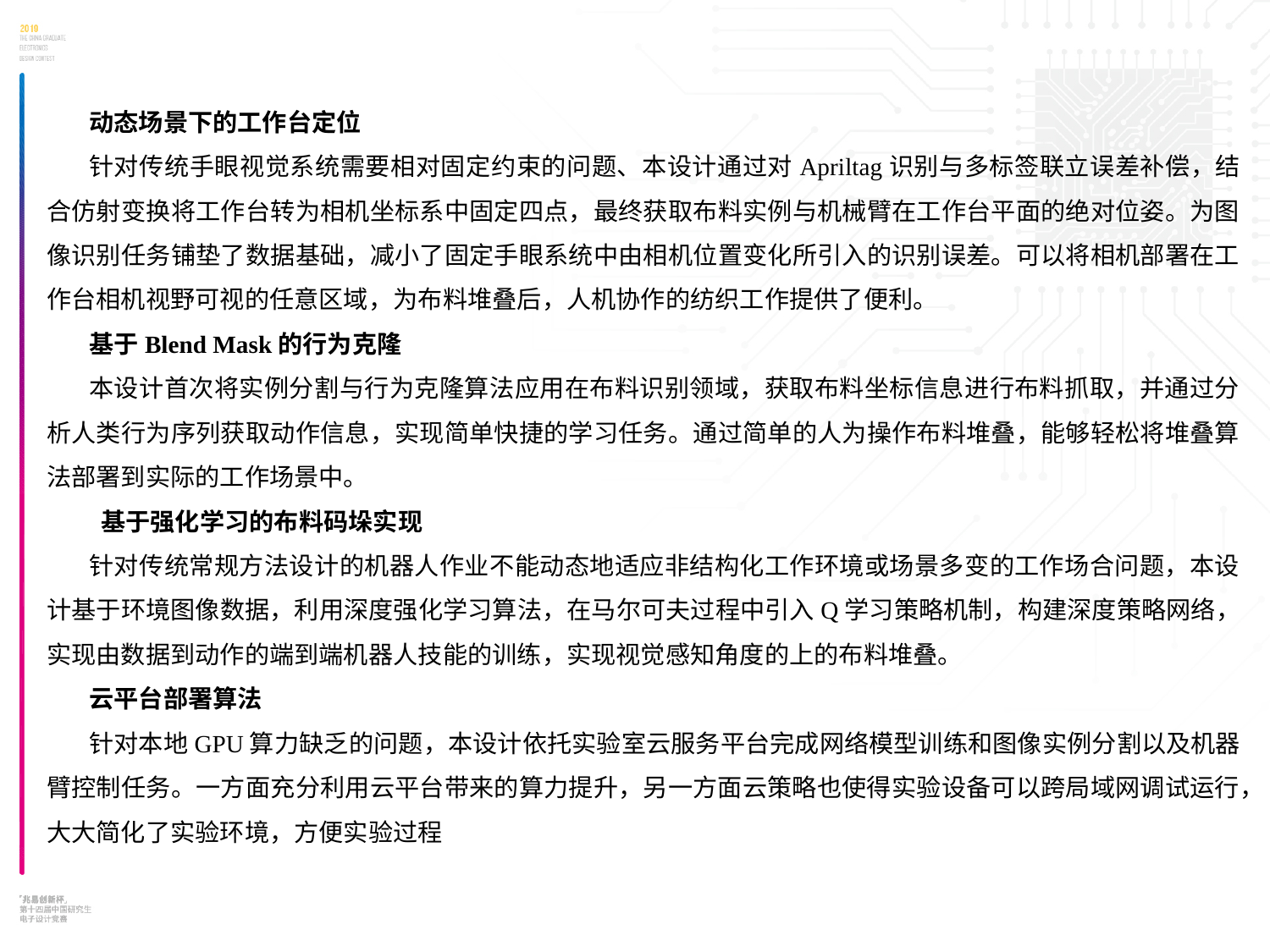

动态场景下的工作台定位
针对传统手眼视觉系统需要相对固定约束的问题、本设计通过对Apriltag识别与多标签联立误差补偿，结合仿射变换将工作台转为相机坐标系中固定四点，最终获取布料实例与机械臂在工作台平面的绝对位姿。为图像识别任务铺垫了数据基础，减小了固定手眼系统中由相机位置变化所引入的识别误差。可以将相机部署在工作台相机视野可视的任意区域，为布料堆叠后，人机协作的纺织工作提供了便利。
基于Blend Mask的行为克隆
本设计首次将实例分割与行为克隆算法应用在布料识别领域，获取布料坐标信息进行布料抓取，并通过分析人类行为序列获取动作信息，实现简单快捷的学习任务。通过简单的人为操作布料堆叠，能够轻松将堆叠算法部署到实际的工作场景中。
 基于强化学习的布料码垛实现
针对传统常规方法设计的机器人作业不能动态地适应非结构化工作环境或场景多变的工作场合问题，本设计基于环境图像数据，利用深度强化学习算法，在马尔可夫过程中引入Q学习策略机制，构建深度策略网络，实现由数据到动作的端到端机器人技能的训练，实现视觉感知角度的上的布料堆叠。
云平台部署算法
针对本地GPU算力缺乏的问题，本设计依托实验室云服务平台完成网络模型训练和图像实例分割以及机器臂控制任务。一方面充分利用云平台带来的算力提升，另一方面云策略也使得实验设备可以跨局域网调试运行，大大简化了实验环境，方便实验过程